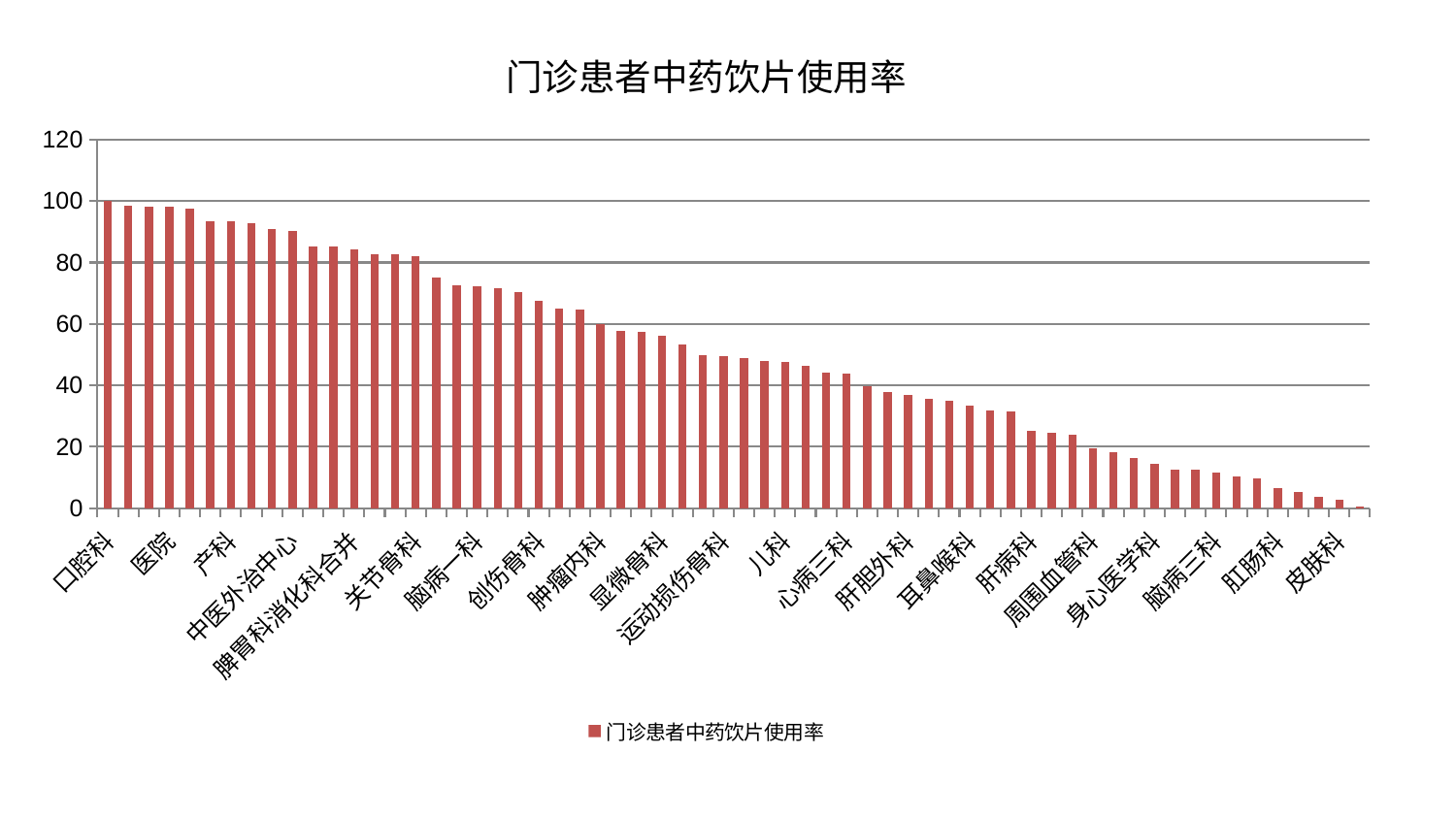

### Chart: 门诊患者中药饮片使用率

| Category | 门诊患者中药饮片使用率 |
|---|---|
| 口腔科 | 100.0 |
| 呼吸内科 | 98.51905778811884 |
| 小儿推拿科 | 98.17944572951986 |
| 医院 | 98.10990353641095 |
| 神经内科 | 97.60445017527749 |
| 东区肾病科 | 93.54336850434562 |
| 产科 | 93.28499222106404 |
| 肾脏内科 | 92.74840793071787 |
| 妇科 | 90.97733916893397 |
| 中医外治中心 | 90.24189546198818 |
| 乳腺甲状腺外科 | 85.16244918260789 |
| 心血管内科 | 85.10406854303277 |
| 脾胃科消化科合并 | 84.42787551122962 |
| 东区重症医学科 | 82.70226369505407 |
| 小儿骨科 | 82.6332932158582 |
| 关节骨科 | 82.19230030405456 |
| 内分泌科 | 75.16299793579388 |
| 综合内科 | 72.47912535549017 |
| 脑病一科 | 72.4180482284199 |
| 普通外科 | 71.57366480227988 |
| 脊柱骨科 | 70.45080450606531 |
| 创伤骨科 | 67.5149187971576 |
| 治未病中心 | 64.94314145292891 |
| 微创骨科 | 64.68646414559657 |
| 肿瘤内科 | 60.04971759564076 |
| 心病四科 | 57.7410350806177 |
| 神经外科 | 57.38005785711026 |
| 显微骨科 | 56.02451372158439 |
| 针灸科 | 53.344844084134955 |
| 中医经典科 | 49.96116513631053 |
| 运动损伤骨科 | 49.45428622579745 |
| 肾病科 | 48.96704387450614 |
| 男科 | 47.810252589600424 |
| 儿科 | 47.52592959313924 |
| 重症医学科 | 46.51578728923589 |
| 血液科 | 44.08467820751801 |
| 心病三科 | 43.880330709681 |
| 美容皮肤科 | 39.64442654264209 |
| 脾胃病科 | 37.793687034828515 |
| 肝胆外科 | 36.764160414725744 |
| 心病一科 | 35.590941193591064 |
| 脑病二科 | 35.066831002329636 |
| 耳鼻喉科 | 33.568611509233776 |
| 消化内科 | 31.80595694221801 |
| 老年医学科 | 31.549243722493955 |
| 肝病科 | 25.287555419480455 |
| 心病二科 | 24.638692663898098 |
| 推拿科 | 24.087535918588426 |
| 周围血管科 | 19.580371872964374 |
| 康复科 | 18.126571251165444 |
| 风湿病科 | 16.239856591238045 |
| 身心医学科 | 14.566690997366821 |
| 西区重症医学科 | 12.656319713191621 |
| 妇科妇二科合并 | 12.481602224242739 |
| 脑病三科 | 11.606588561765827 |
| 泌尿外科 | 10.406210583248493 |
| 妇二科 | 9.601495849671892 |
| 肛肠科 | 6.6054919161649215 |
| 骨科 | 5.207570024474126 |
| 眼科 | 3.642826871698526 |
| 皮肤科 | 2.6344089913726094 |
| 胸外科 | 0.48887228303842134 |
200